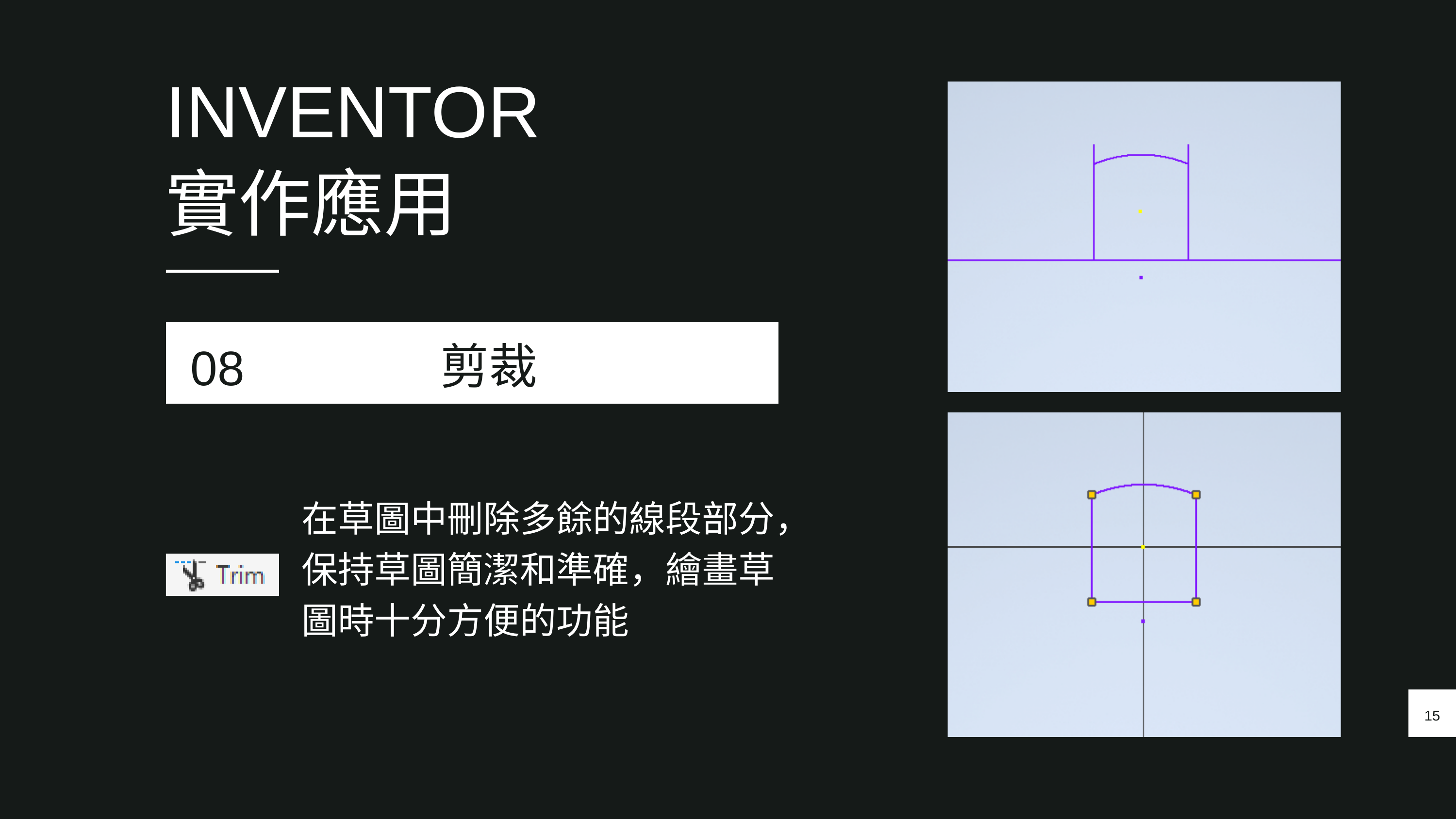

INVENTOR實作應用

  剪裁
08

在草圖中刪除多餘的線段部分，保持草圖簡潔和準確，繪畫草圖時十分方便的功能

15